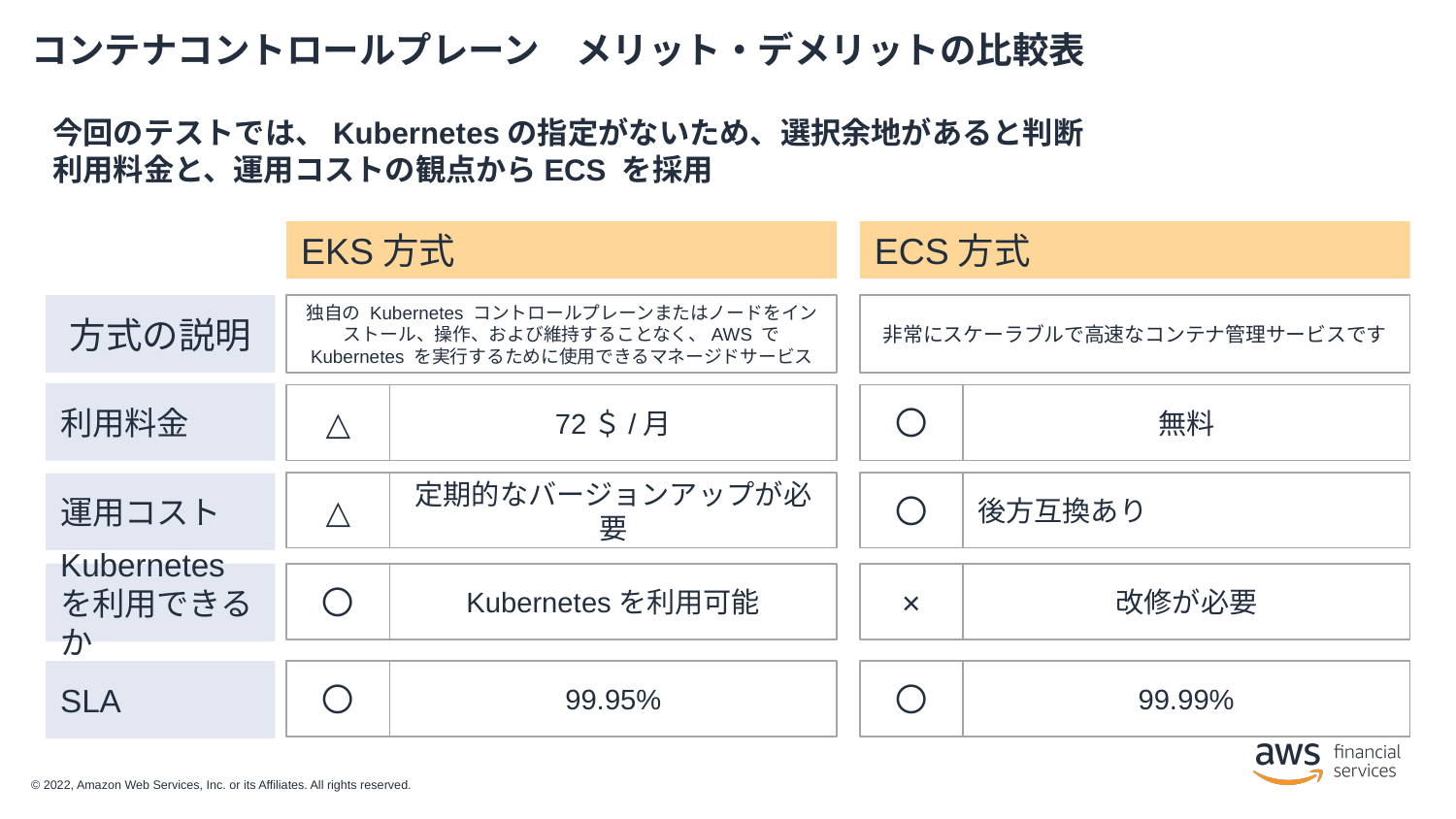

# コンテナコントロールプレーン　メリット・デメリットの比較表
今回のテストでは、Kubernetesの指定がないため、選択余地があると判断
利用料金と、運用コストの観点からECS を採用
EKS方式
ECS方式
方式の説明
独自の Kubernetes コントロールプレーンまたはノードをインストール、操作、および維持することなく、AWS で Kubernetes を実行するために使用できるマネージドサービス
非常にスケーラブルで高速なコンテナ管理サービスです
利用料金
△
72＄/月
〇
無料
△
定期的なバージョンアップが必要
〇
後方互換あり
運用コスト
Kubernetesを利用できるか
〇
Kubernetesを利用可能
×
改修が必要
SLA
〇
99.95%
〇
99.99%